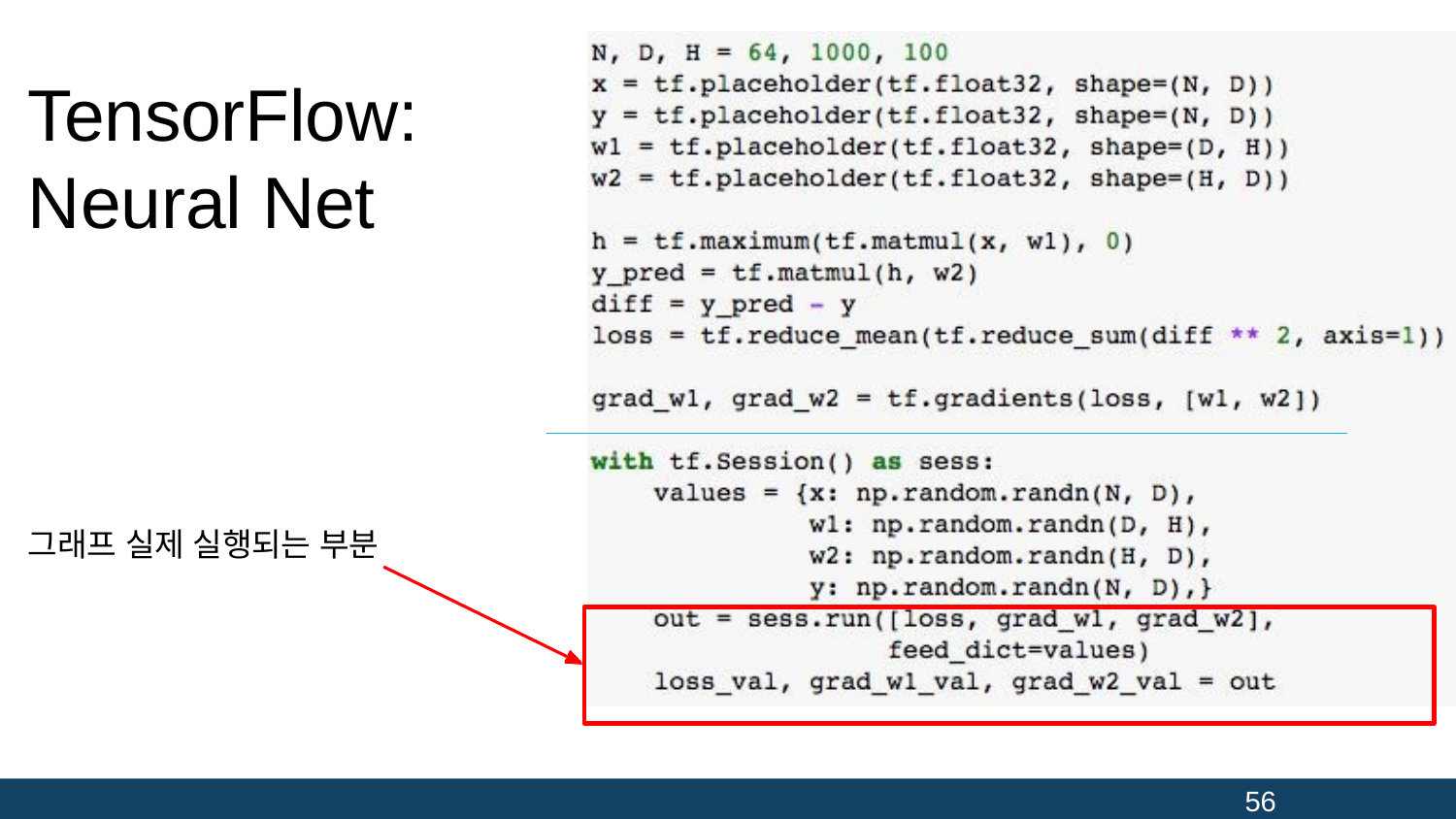

# TensorFlow:  Neural Net
그래프 실제 실행되는 부분